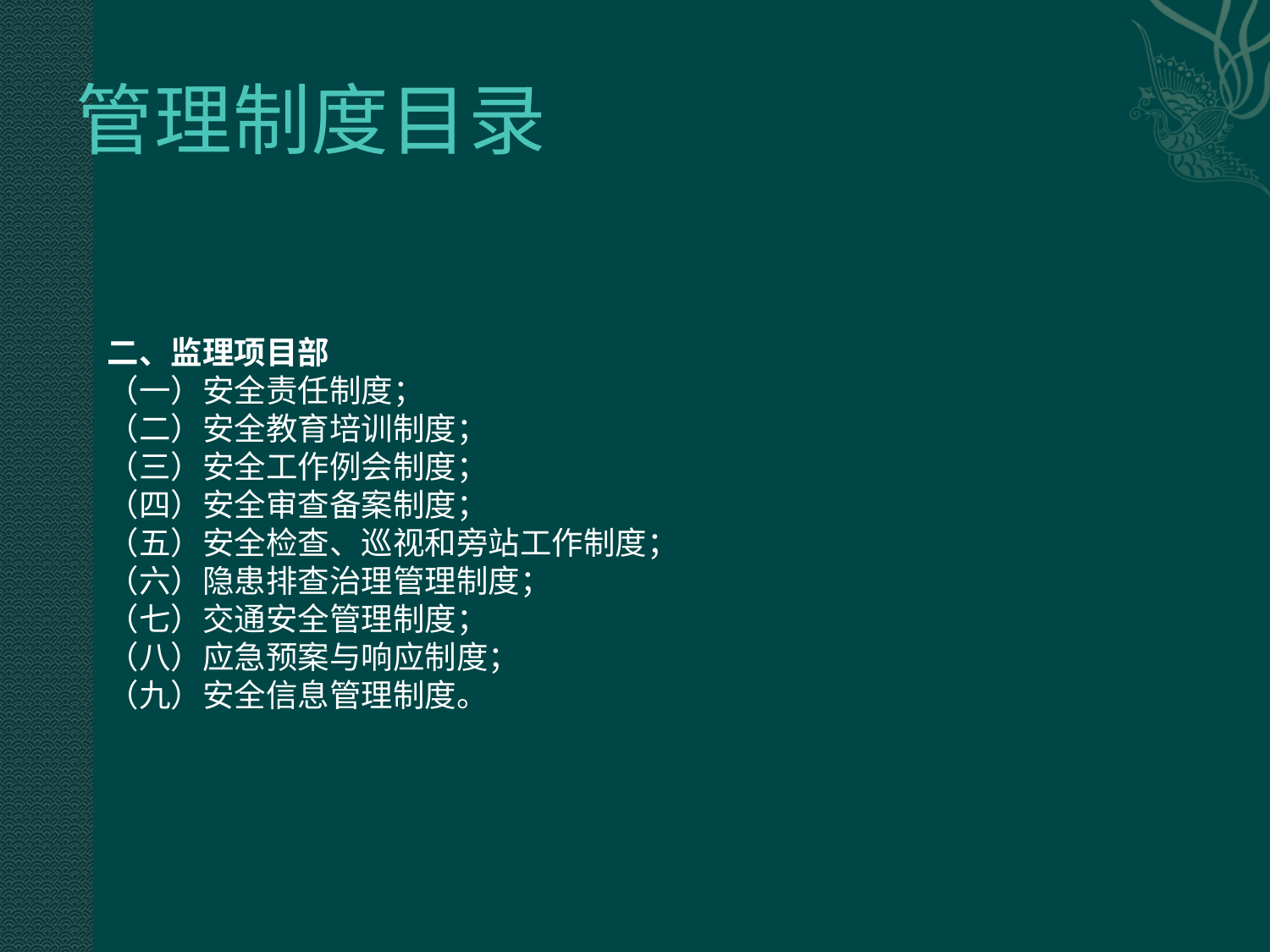

# 管理制度目录

二、监理项目部
（一）安全责任制度；
（二）安全教育培训制度；
（三）安全工作例会制度；
（四）安全审查备案制度；
（五）安全检查、巡视和旁站工作制度；
（六）隐患排查治理管理制度；
（七）交通安全管理制度；
（八）应急预案与响应制度；
（九）安全信息管理制度。